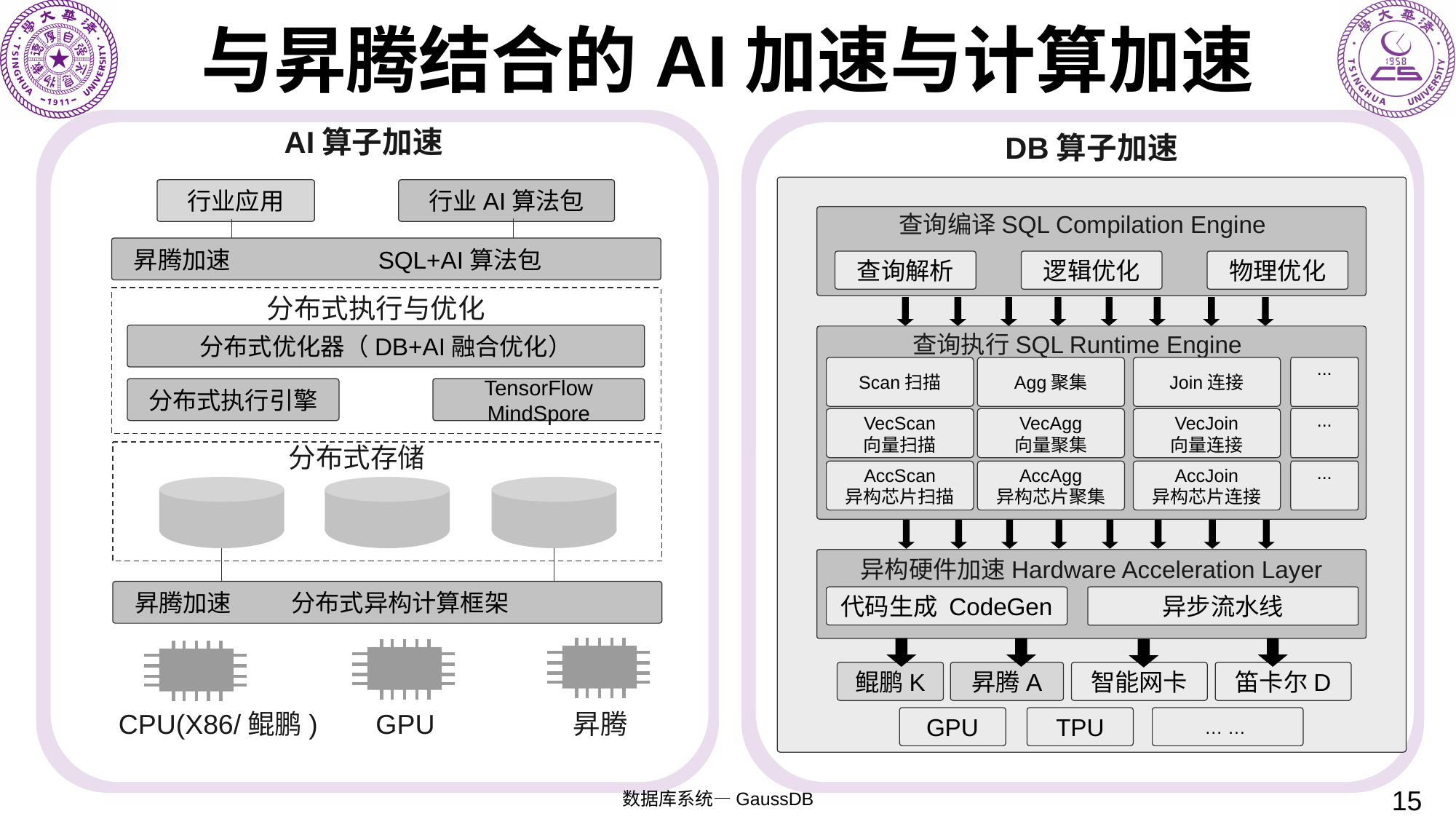

# 与昇腾结合的AI加速与计算加速

AI算子加速

DB算子加速

查询编译SQL Compilation Engine
查询解析
逻辑优化
物理优化

查询执行SQL Runtime Engine
Scan扫描
Agg聚集
Join连接
...
VecScan
向量扫描
VecAgg
向量聚集
VecJoin
向量连接
...
AccScan
异构芯片扫描
AccAgg
异构芯片聚集
AccJoin
异构芯片连接
...

异构硬件加速Hardware Acceleration Layer

代码生成 CodeGen
异步流水线

鲲鹏K
昇腾A
智能网卡
笛卡尔D
GPU
TPU
… …
行业应用
行业AI算法包

   昇腾加速                          SQL+AI算法包
分布式执行与优化

分布式优化器（DB+AI融合优化）
分布式执行引擎
TensorFlow
MindSpore
分布式存储

   昇腾加速           分布式异构计算框架

CPU(X86/鲲鹏)
GPU
昇腾
15
数据库系统—GaussDB